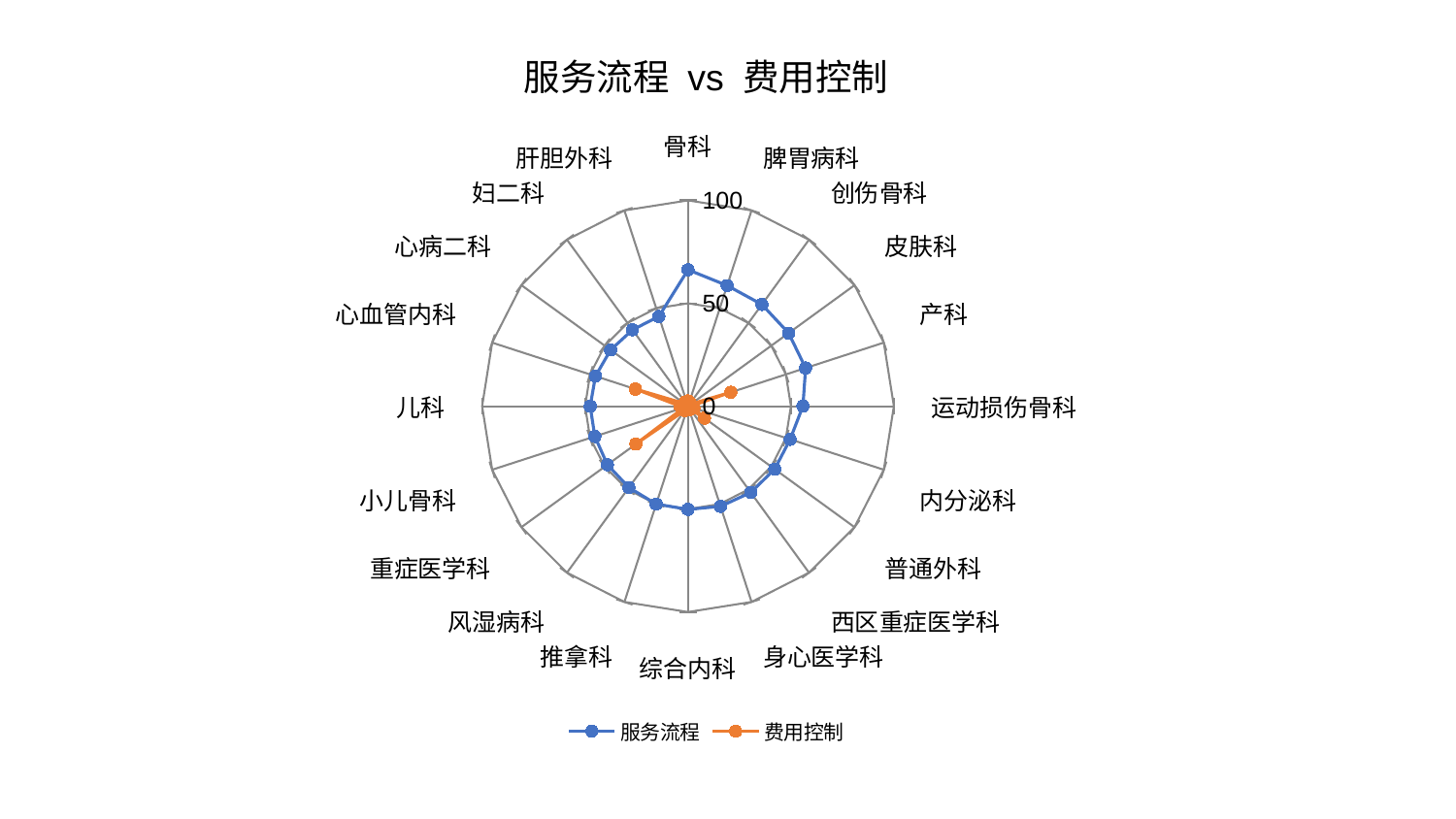

### Chart: 服务流程 vs 费用控制

| Category | 服务流程 | 费用控制 |
|---|---|---|
| 骨科 | 66.30180159562033 | 2.5612196963370293 |
| 脾胃病科 | 61.64487113396172 | 1.8699824631638622 |
| 创伤骨科 | 61.09606897801859 | 1.888952049271061 |
| 皮肤科 | 60.43302702521205 | 1.721751252707056 |
| 产科 | 60.06738861522809 | 21.848520456399132 |
| 运动损伤骨科 | 55.844911649068706 | 1.338550962197328 |
| 内分泌科 | 52.17384403949003 | 2.9595100575703652 |
| 普通外科 | 52.05507773738131 | 9.930393992138391 |
| 西区重症医学科 | 51.85271448214968 | 1.9000154897465307 |
| 身心医学科 | 51.19211322916492 | 0.954570924464401 |
| 综合内科 | 50.166652396087606 | 1.232503563807275 |
| 推拿科 | 50.01686283788367 | 1.5590546885380885 |
| 风湿病科 | 48.84880119912903 | 2.6063980048152926 |
| 重症医学科 | 48.40234934466946 | 31.28968040351406 |
| 小儿骨科 | 47.585479304727315 | 1.974376703035204 |
| 儿科 | 47.49701080315143 | 3.8384311270264195 |
| 心血管内科 | 47.2544057336297 | 26.85936069338884 |
| 心病二科 | 46.48539897843852 | 2.1844502569487636 |
| 妇二科 | 45.8877167007347 | 2.417656072795368 |
| 肝胆外科 | 45.82779008324602 | 0.83811661983364 |
62